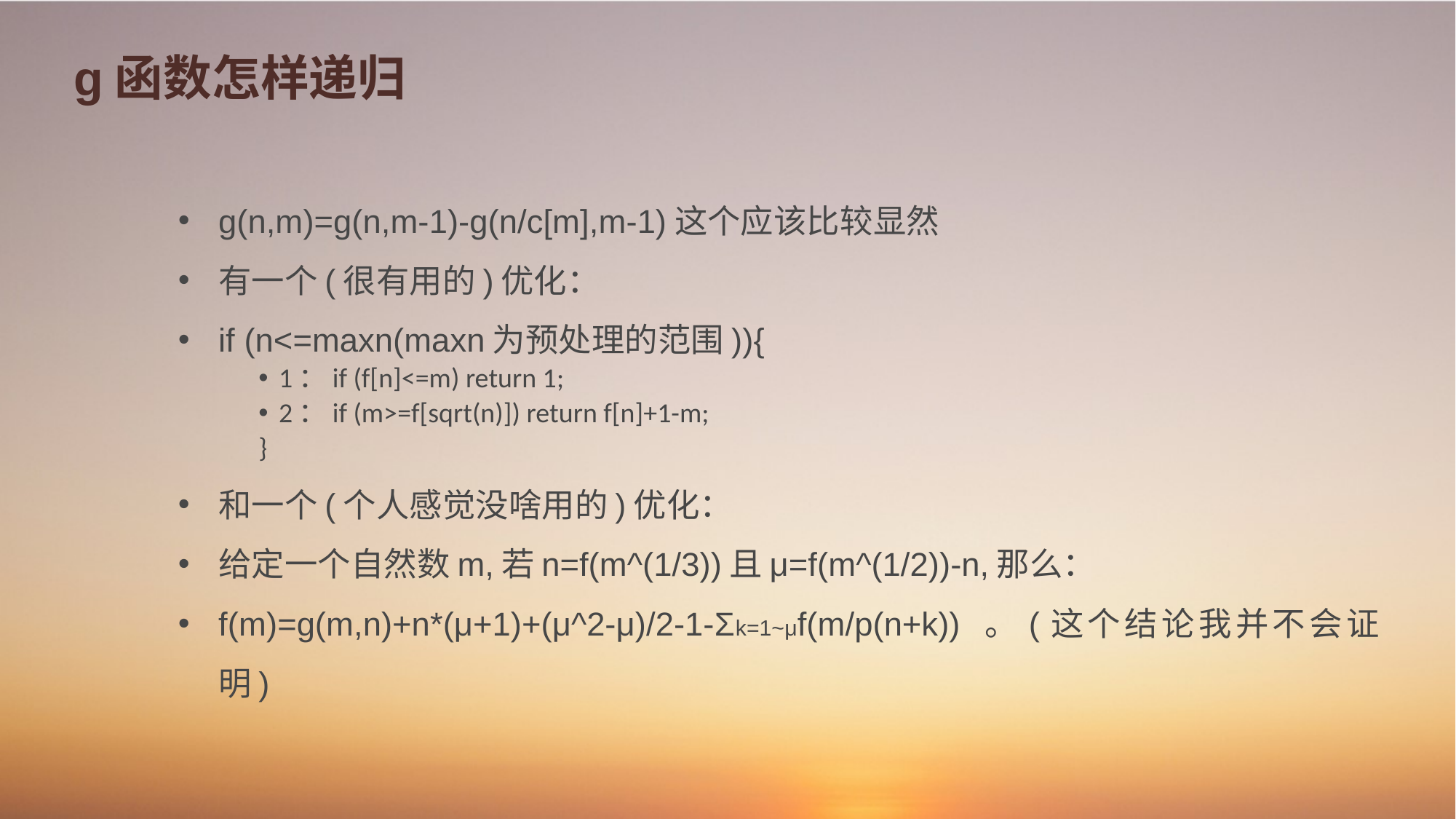

# g函数怎样递归
g(n,m)=g(n,m-1)-g(n/c[m],m-1)这个应该比较显然
有一个(很有用的)优化：
if (n<=maxn(maxn为预处理的范围)){
1：if (f[n]<=m) return 1;
2：if (m>=f[sqrt(n)]) return f[n]+1-m;
}
和一个(个人感觉没啥用的)优化：
给定一个自然数m,若n=f(m^(1/3))且μ=f(m^(1/2))-n,那么：
f(m)=g(m,n)+n*(μ+1)+(μ^2-μ)/2-1-Σk=1~μf(m/p(n+k)) 。(这个结论我并不会证明)